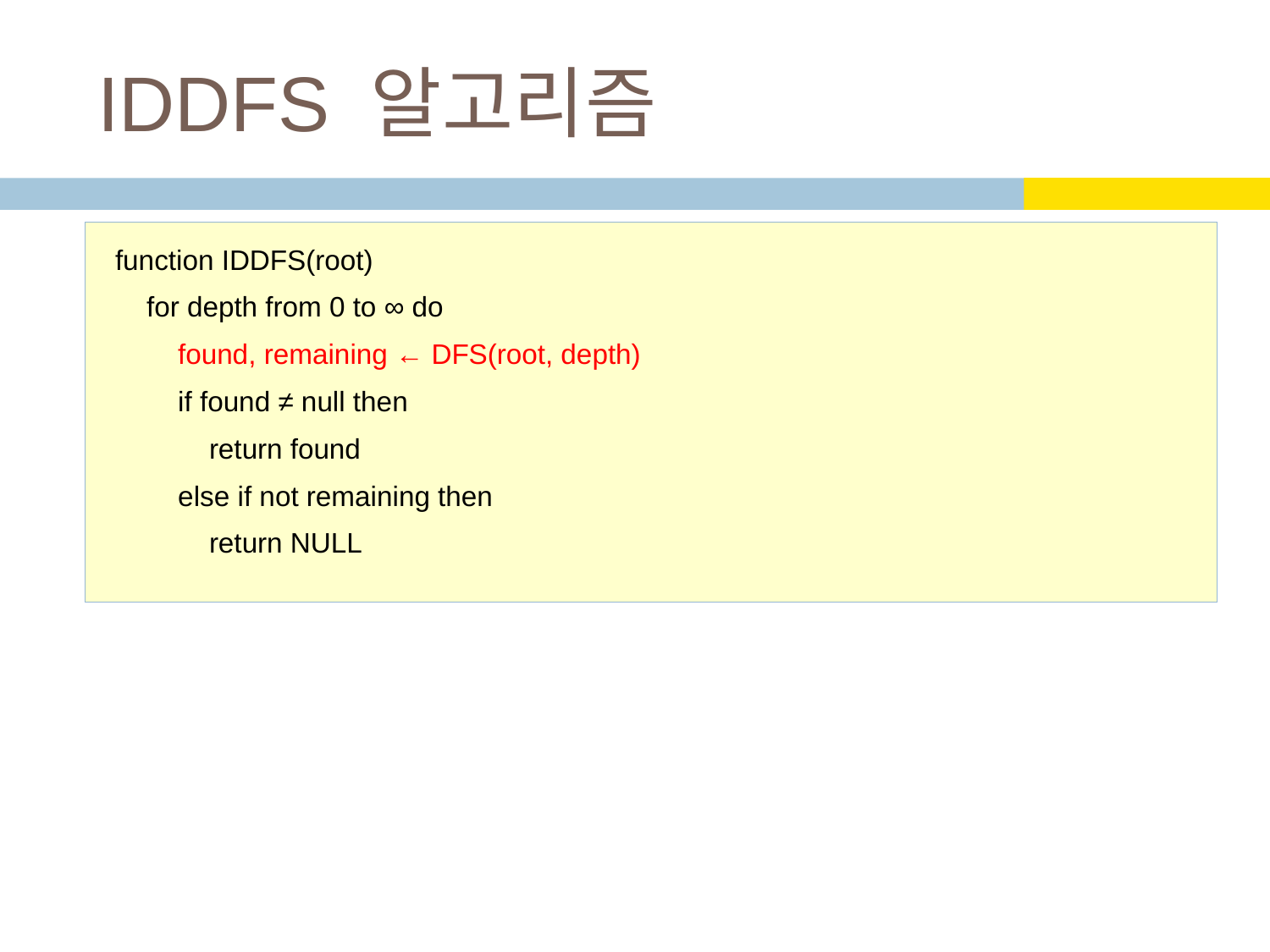

# IDDFS 알고리즘
function IDDFS(root)
    for depth from 0 to ∞ do
        found, remaining ← DFS(root, depth)
        if found ≠ null then
            return found
        else if not remaining then
            return NULL